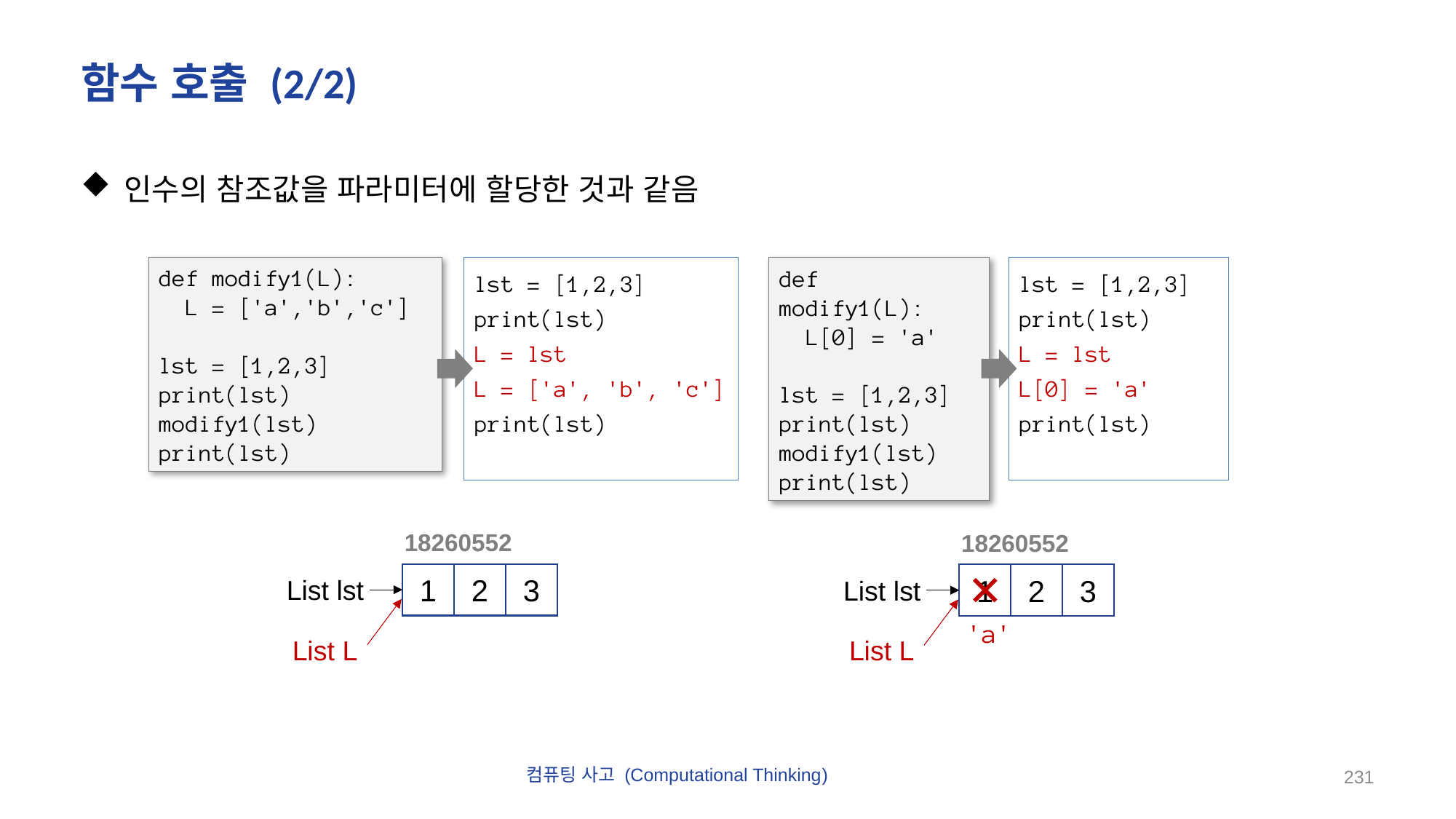

# 함수 호출 (2/2)
인수의 참조값을 파라미터에 할당한 것과 같음

def modify1(L):
  L = ['a','b','c']

lst = [1,2,3]
print(lst)
modify1(lst)
print(lst)
lst = [1,2,3]
print(lst)
L = lst
L = ['a', 'b', 'c']
print(lst)
lst = [1,2,3]
print(lst)
L = lst
L[0] = 'a'
print(lst)
def modify1(L):
  L[0] = 'a'

lst = [1,2,3]
print(lst)
modify1(lst)
print(lst)

18260552
1
2
3
List lst
List L
18260552
1
2
3
List lst

'a'
List L